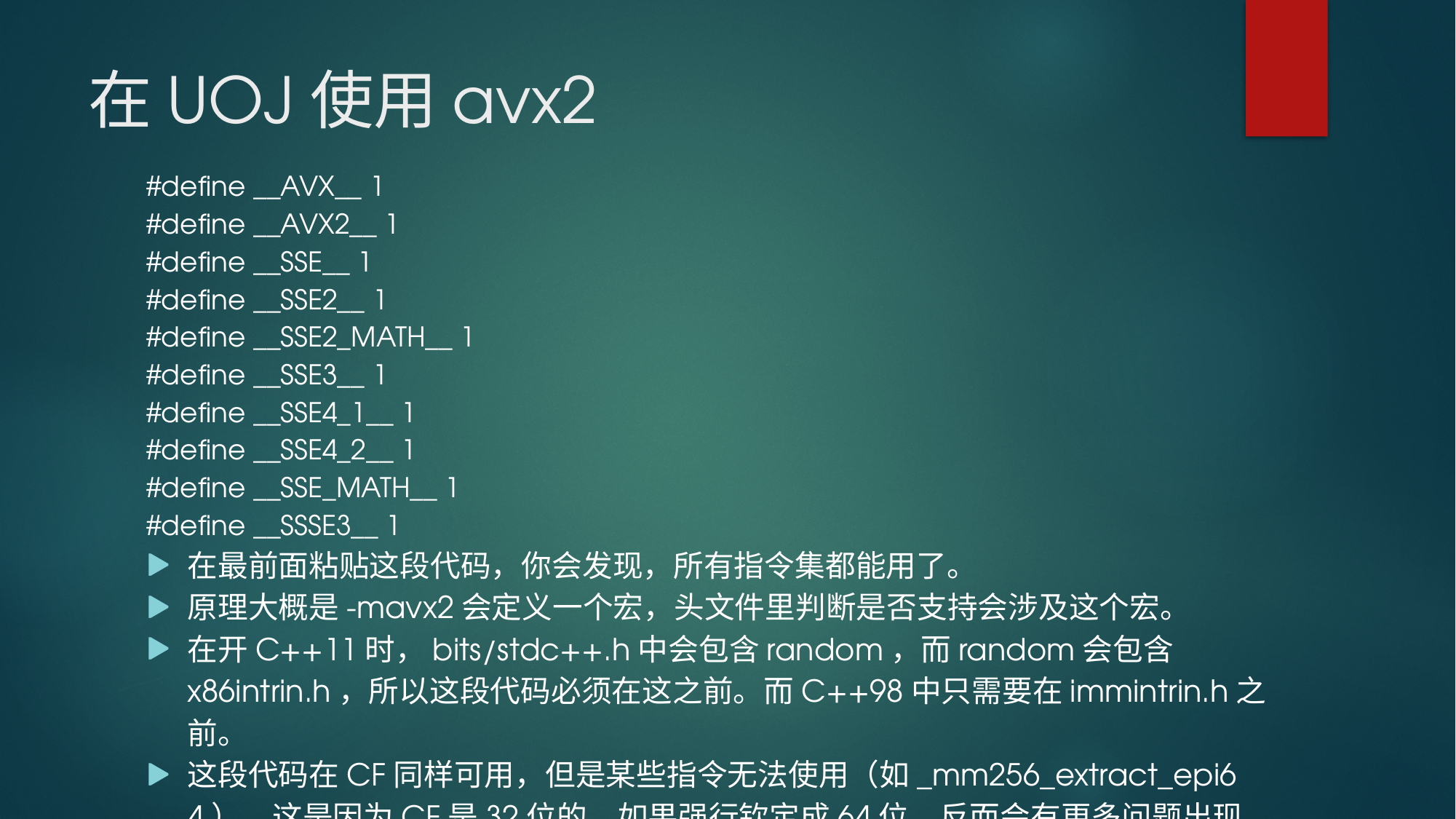

# 在UOJ使用avx2
#define __AVX__ 1
#define __AVX2__ 1
#define __SSE__ 1
#define __SSE2__ 1
#define __SSE2_MATH__ 1
#define __SSE3__ 1
#define __SSE4_1__ 1
#define __SSE4_2__ 1
#define __SSE_MATH__ 1
#define __SSSE3__ 1
在最前面粘贴这段代码，你会发现，所有指令集都能用了。
原理大概是-mavx2会定义一个宏，头文件里判断是否支持会涉及这个宏。
在开C++11时，bits/stdc++.h中会包含random，而random会包含x86intrin.h，所以这段代码必须在这之前。而C++98中只需要在immintrin.h之前。
这段代码在CF同样可用，但是某些指令无法使用（如_mm256_extract_epi64），这是因为CF是32位的。如果强行钦定成64位，反而会有更多问题出现。